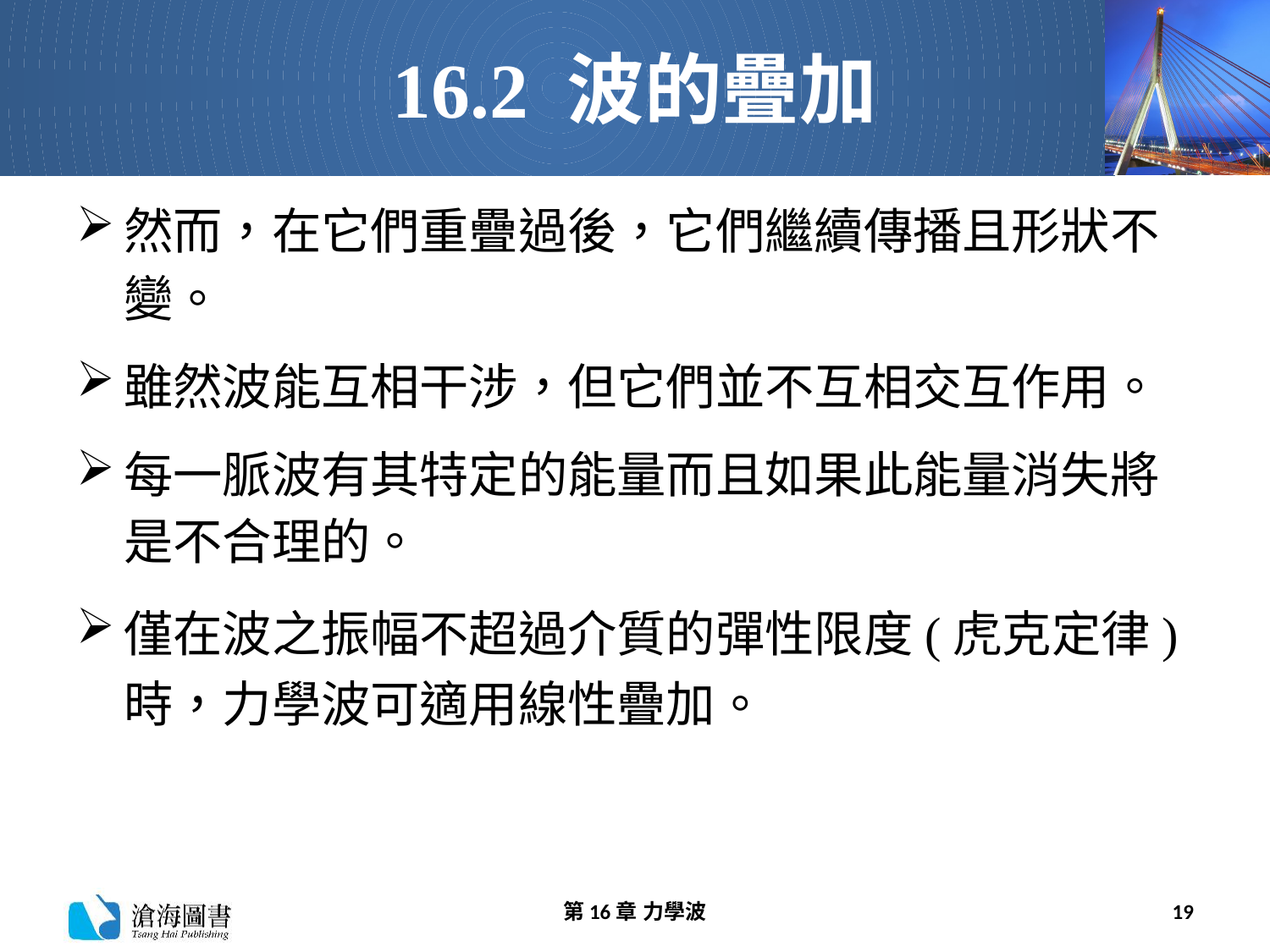

# 16.2 波的疊加
然而，在它們重疊過後，它們繼續傳播且形狀不變。
雖然波能互相干涉，但它們並不互相交互作用。
每一脈波有其特定的能量而且如果此能量消失將是不合理的。
僅在波之振幅不超過介質的彈性限度(虎克定律)時，力學波可適用線性疊加。
第16章 力學波
19